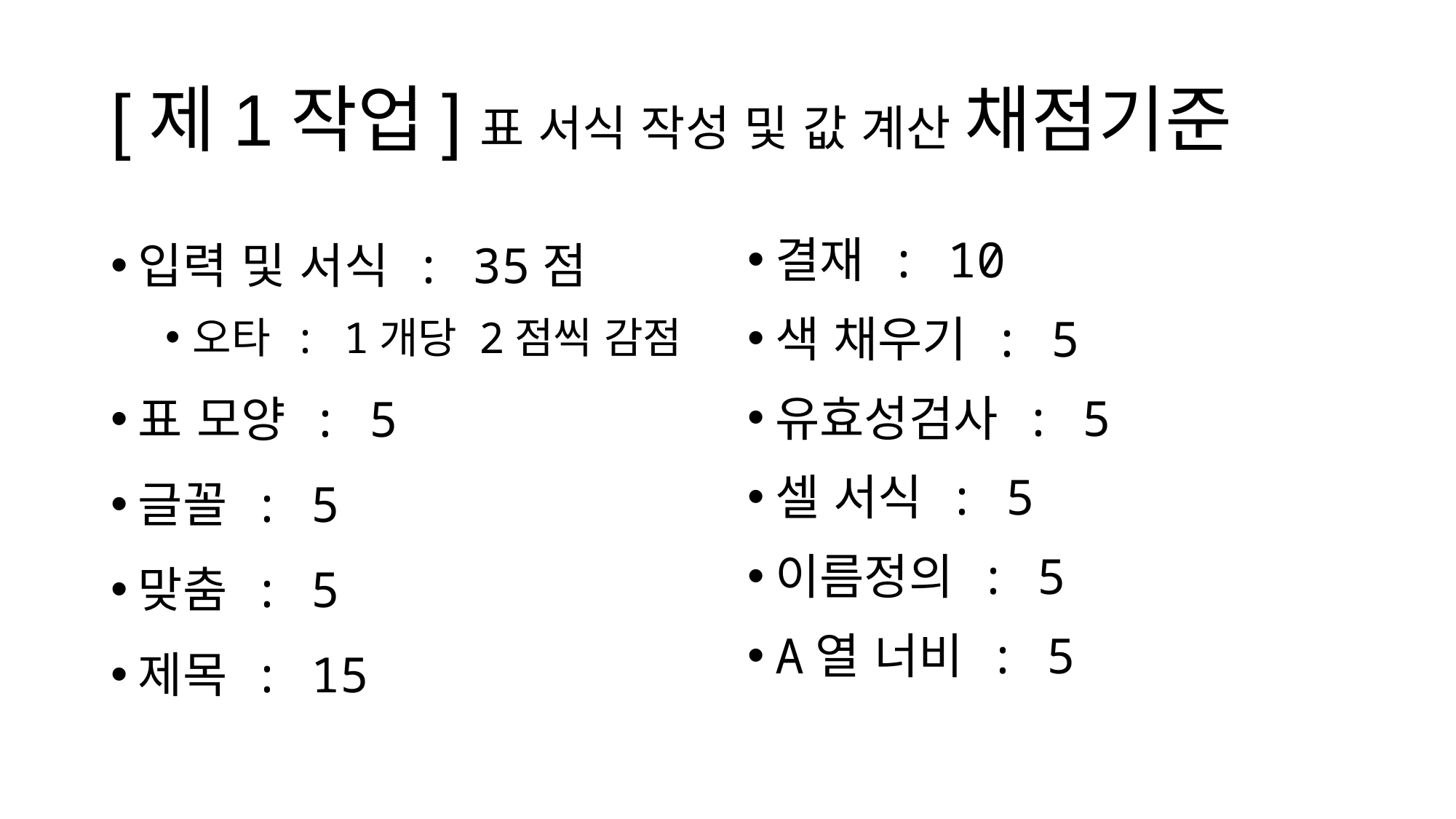

# [제1작업]표 서식 작성 및 값 계산 채점기준
입력 및 서식 : 35점
오타 : 1개당 2점씩 감점
표 모양 : 5
글꼴 : 5
맞춤 : 5
제목 : 15

결재 : 10
색 채우기 : 5
유효성검사 : 5
셀 서식 : 5
이름정의 : 5
A열 너비 : 5